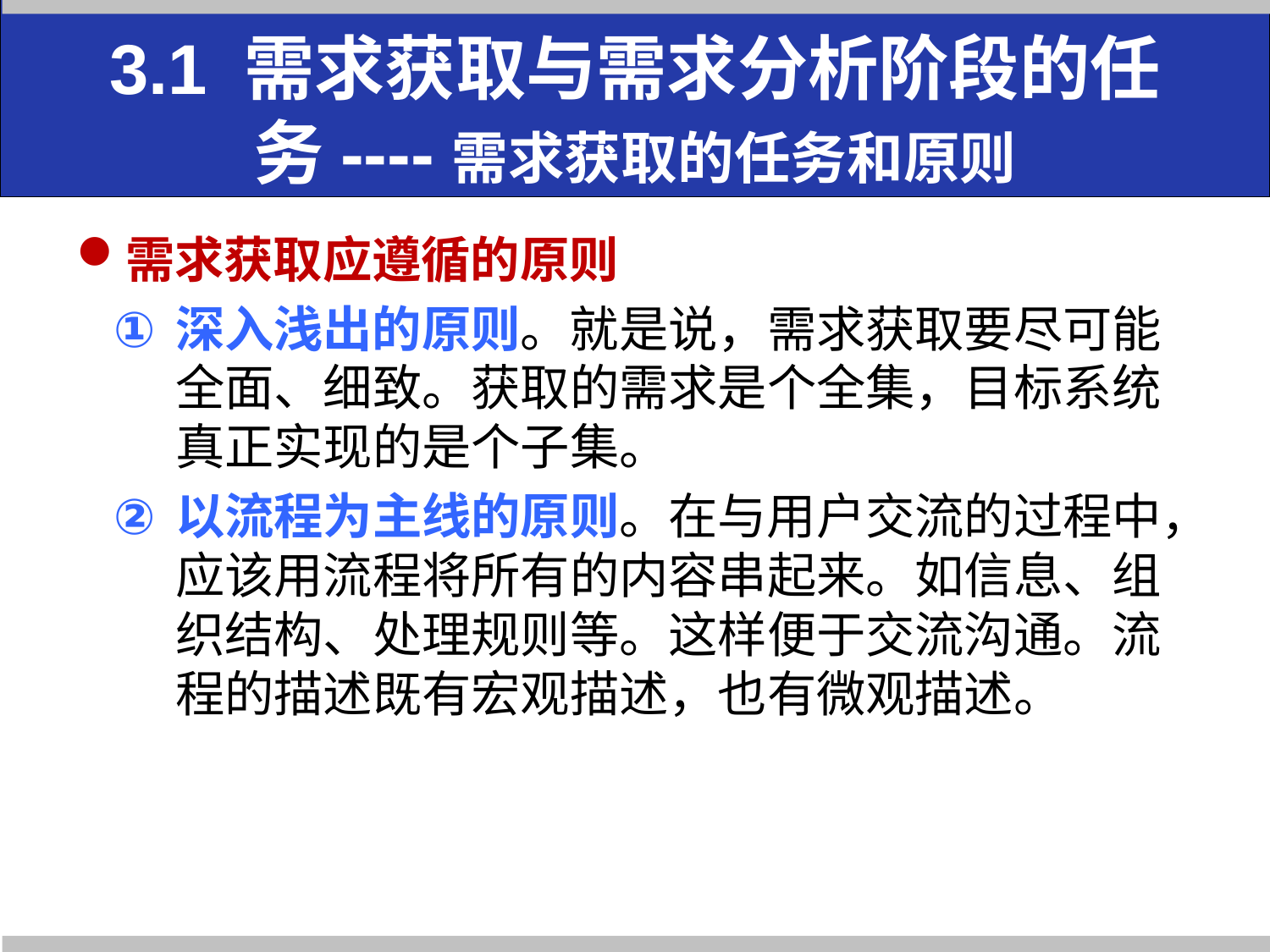

# 3.1 需求获取与需求分析阶段的任务----需求获取的任务和原则
需求获取应遵循的原则
深入浅出的原则。就是说，需求获取要尽可能全面、细致。获取的需求是个全集，目标系统真正实现的是个子集。
以流程为主线的原则。在与用户交流的过程中，应该用流程将所有的内容串起来。如信息、组织结构、处理规则等。这样便于交流沟通。流程的描述既有宏观描述，也有微观描述。
237